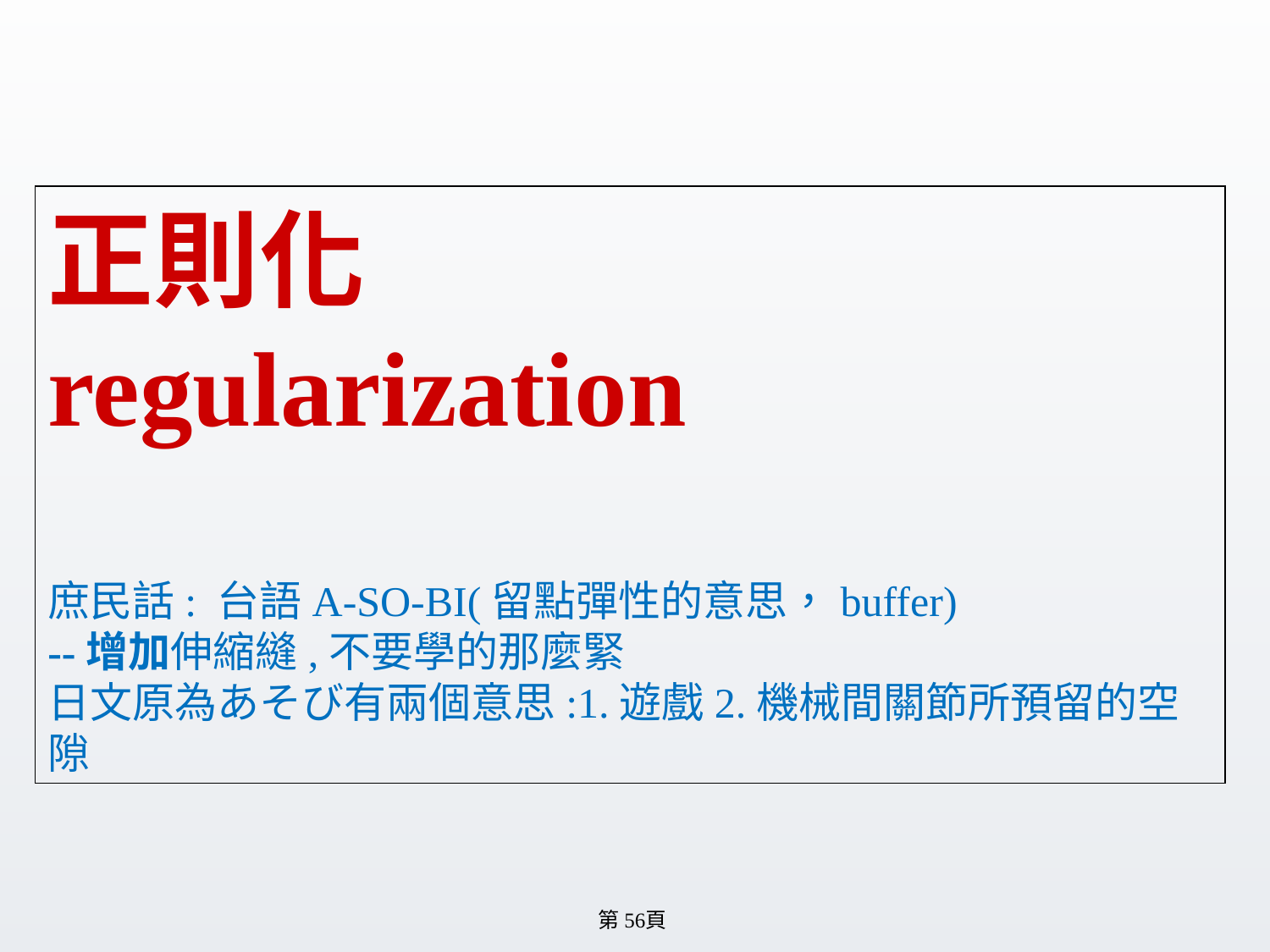

# 正則化 regularization 庶民話: 台語A-SO-BI(留點彈性的意思，buffer) --增加伸縮縫,不要學的那麼緊 日文原為あそび有兩個意思:1.遊戲2.機械間關節所預留的空隙